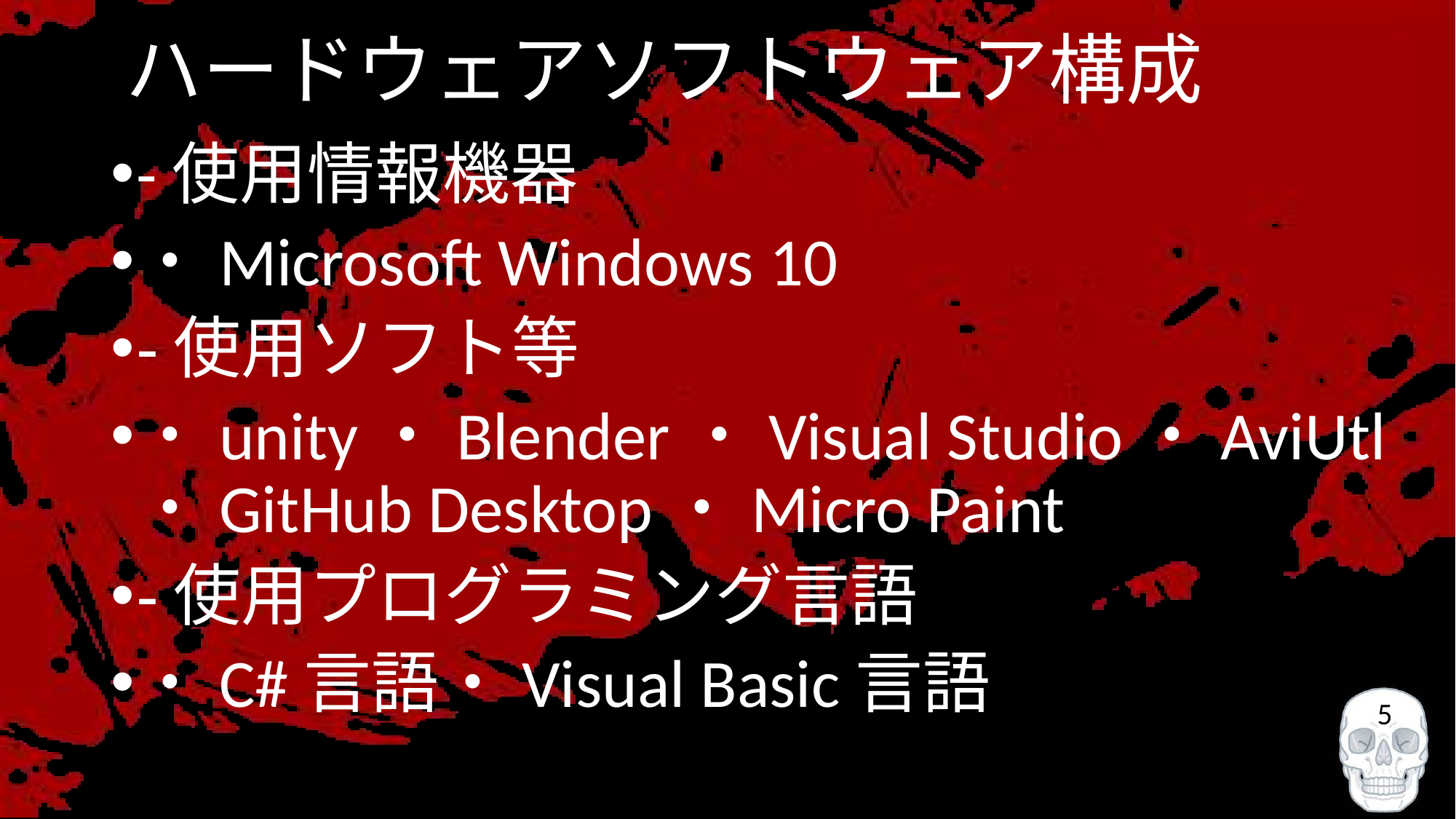

# ハードウェアソフトウェア構成
-使用情報機器
・Microsoft Windows 10
-使用ソフト等
・unity・Blender・Visual Studio・AviUtl
・GitHub Desktop・Micro Paint
-使用プログラミング言語
・C#言語・Visual Basic言語

5